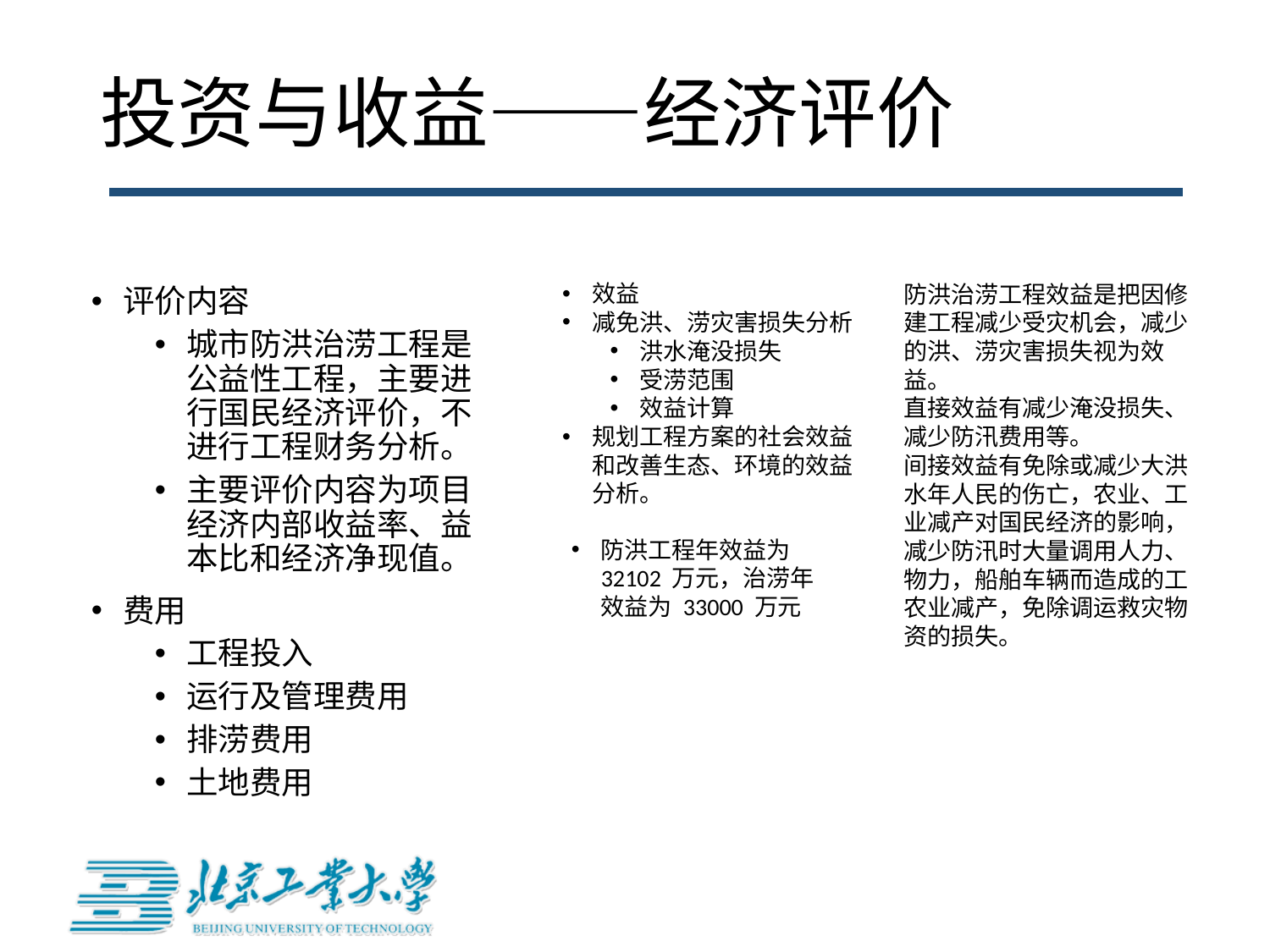

# 投资与收益——经济评价
效益
减免洪、涝灾害损失分析
洪水淹没损失
受涝范围
效益计算
规划工程方案的社会效益和改善生态、环境的效益分析。
防洪治涝工程效益是把因修建工程减少受灾机会，减少的洪、涝灾害损失视为效
益。
直接效益有减少淹没损失、减少防汛费用等。
间接效益有免除或减少大洪水年人民的伤亡，农业、工业减产对国民经济的影响，减少防汛时大量调用人力、物力，船舶车辆而造成的工农业减产，免除调运救灾物资的损失。
评价内容
城市防洪治涝工程是公益性工程，主要进行国民经济评价，不进行工程财务分析。
主要评价内容为项目经济内部收益率、益本比和经济净现值。
费用
工程投入
运行及管理费用
排涝费用
土地费用
防洪工程年效益为 32102 万元，治涝年效益为 33000 万元